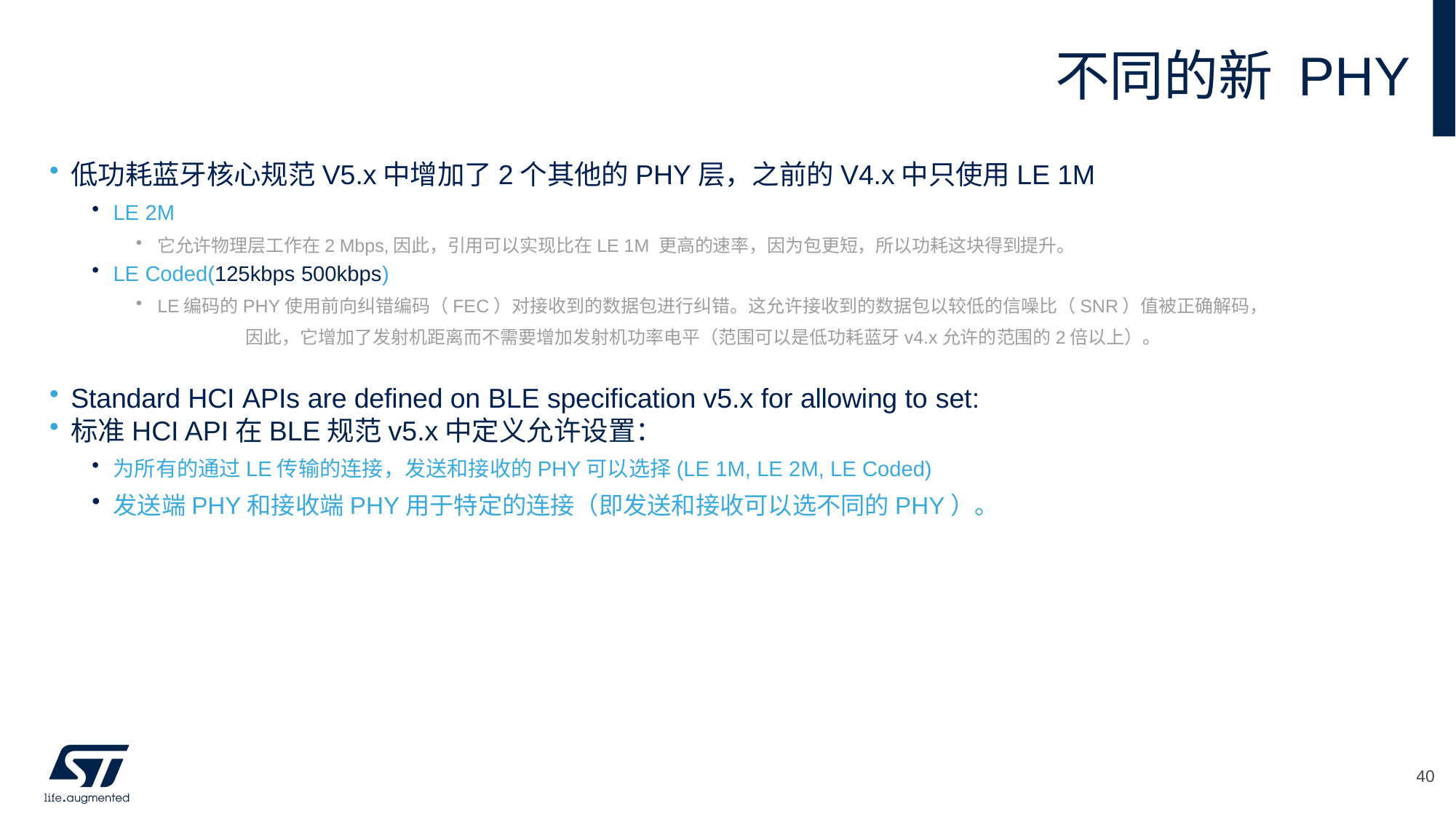

# 不同的新 PHY
低功耗蓝牙核心规范V5.x中增加了2个其他的PHY层，之前的V4.x中只使用LE 1M
LE 2M
它允许物理层工作在2 Mbps,因此，引用可以实现比在LE 1M 更高的速率，因为包更短，所以功耗这块得到提升。
LE Coded(125kbps 500kbps)
LE编码的PHY使用前向纠错编码（FEC）对接收到的数据包进行纠错。这允许接收到的数据包以较低的信噪比（SNR）值被正确解码，
	因此，它增加了发射机距离而不需要增加发射机功率电平（范围可以是低功耗蓝牙v4.x允许的范围的2倍以上）。

Standard HCI APIs are defined on BLE specification v5.x for allowing to set:
标准HCI API在BLE规范v5.x中定义允许设置：
为所有的通过LE传输的连接，发送和接收的PHY可以选择(LE 1M, LE 2M, LE Coded)
发送端PHY和接收端PHY用于特定的连接（即发送和接收可以选不同的PHY）。

40